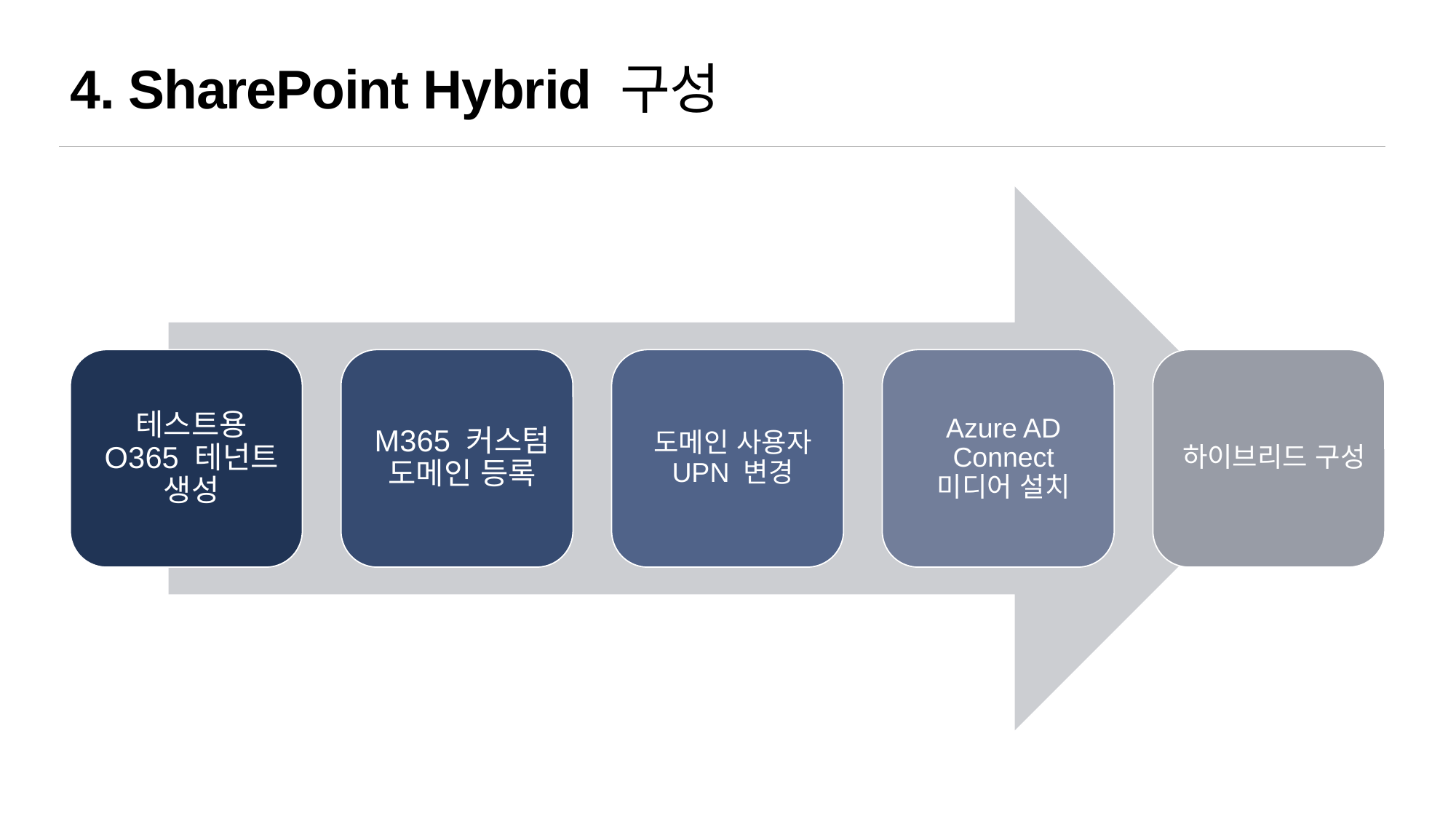

# 4. SharePoint Hybrid 구성
테스트용 O365 테넌트 생성
M365 커스텀 도메인 등록
도메인 사용자 UPN 변경
Azure AD Connect 미디어 설치
하이브리드 구성